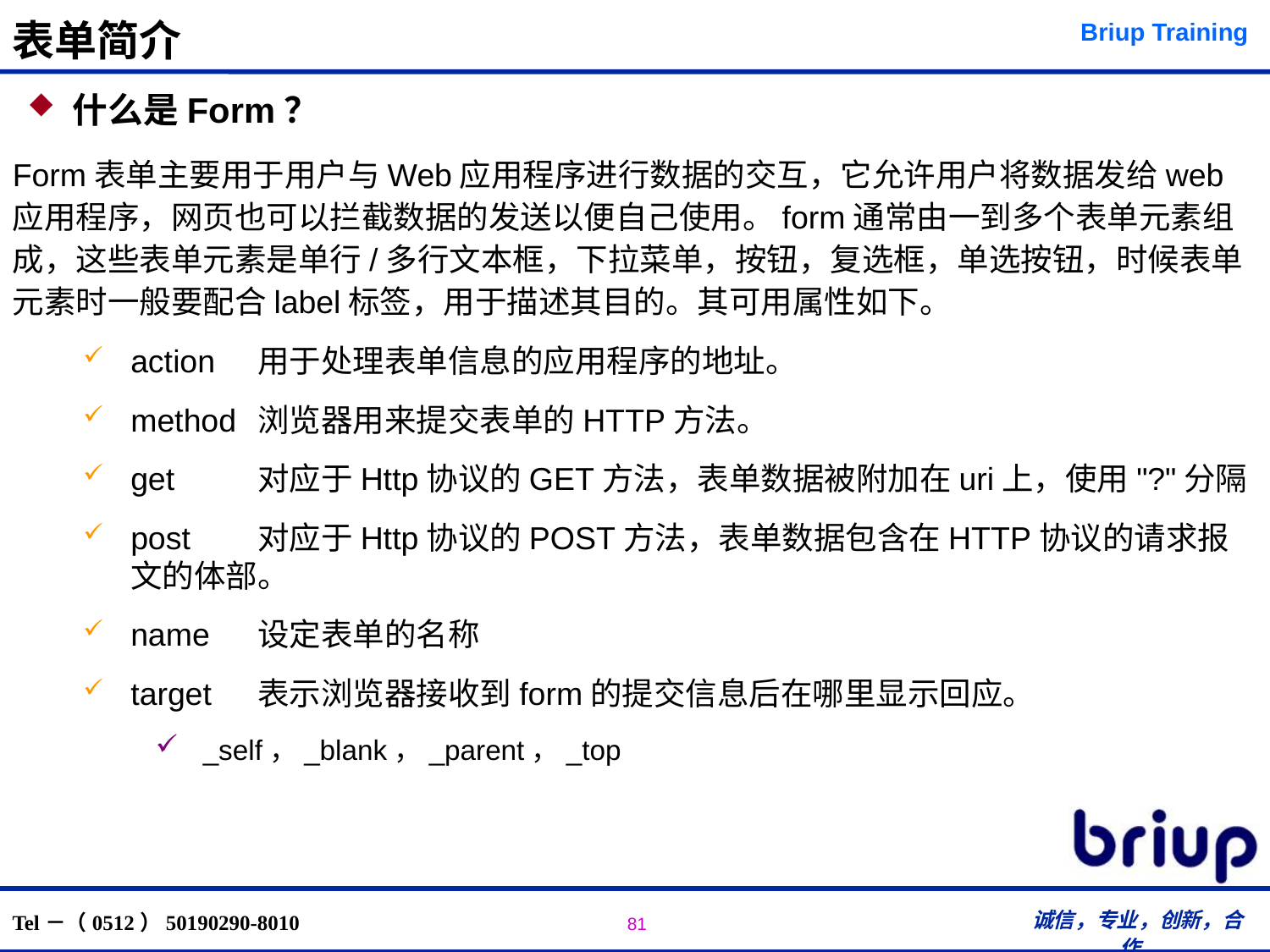

# 表单简介
什么是Form？
Form表单主要用于用户与Web应用程序进行数据的交互，它允许用户将数据发给web应用程序，网页也可以拦截数据的发送以便自己使用。form通常由一到多个表单元素组成，这些表单元素是单行/多行文本框，下拉菜单，按钮，复选框，单选按钮，时候表单元素时一般要配合label标签，用于描述其目的。其可用属性如下。
action	用于处理表单信息的应用程序的地址。
method	浏览器用来提交表单的HTTP方法。
get	对应于Http协议的GET方法，表单数据被附加在uri上，使用"?"分隔
post	对应于Http协议的POST方法，表单数据包含在HTTP协议的请求报文的体部。
name	设定表单的名称
target	表示浏览器接收到form的提交信息后在哪里显示回应。
_self，_blank，_parent，_top